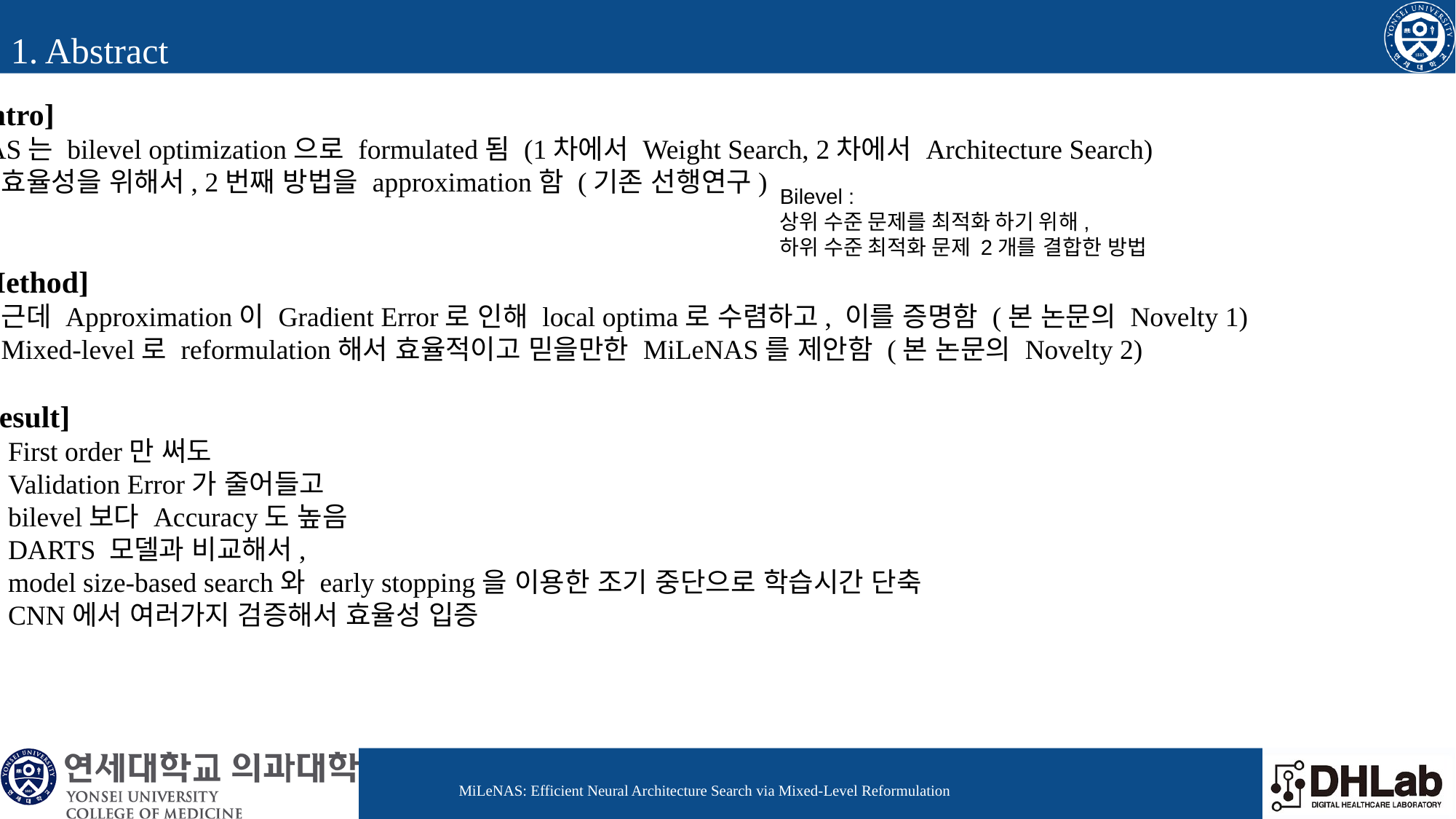

1. Abstract
[Intro]
NAS는 bilevel optimization으로 formulated됨 (1차에서 Weight Search, 2차에서 Architecture Search)
효율성을 위해서, 2번째 방법을 approximation함 (기존 선행연구)

[Method]
근데 Approximation이 Gradient Error로 인해 local optima로 수렴하고, 이를 증명함 (본 논문의 Novelty 1)
Mixed-level로 reformulation해서 효율적이고 믿을만한 MiLeNAS를 제안함 (본 논문의 Novelty 2)

[Result]
First order만 써도
Validation Error가 줄어들고
bilevel보다 Accuracy도 높음
DARTS 모델과 비교해서,
model size-based search와 early stopping을 이용한 조기 중단으로 학습시간 단축
CNN에서 여러가지 검증해서 효율성 입증
Bilevel :
상위 수준 문제를 최적화 하기 위해,
하위 수준 최적화 문제 2개를 결합한 방법